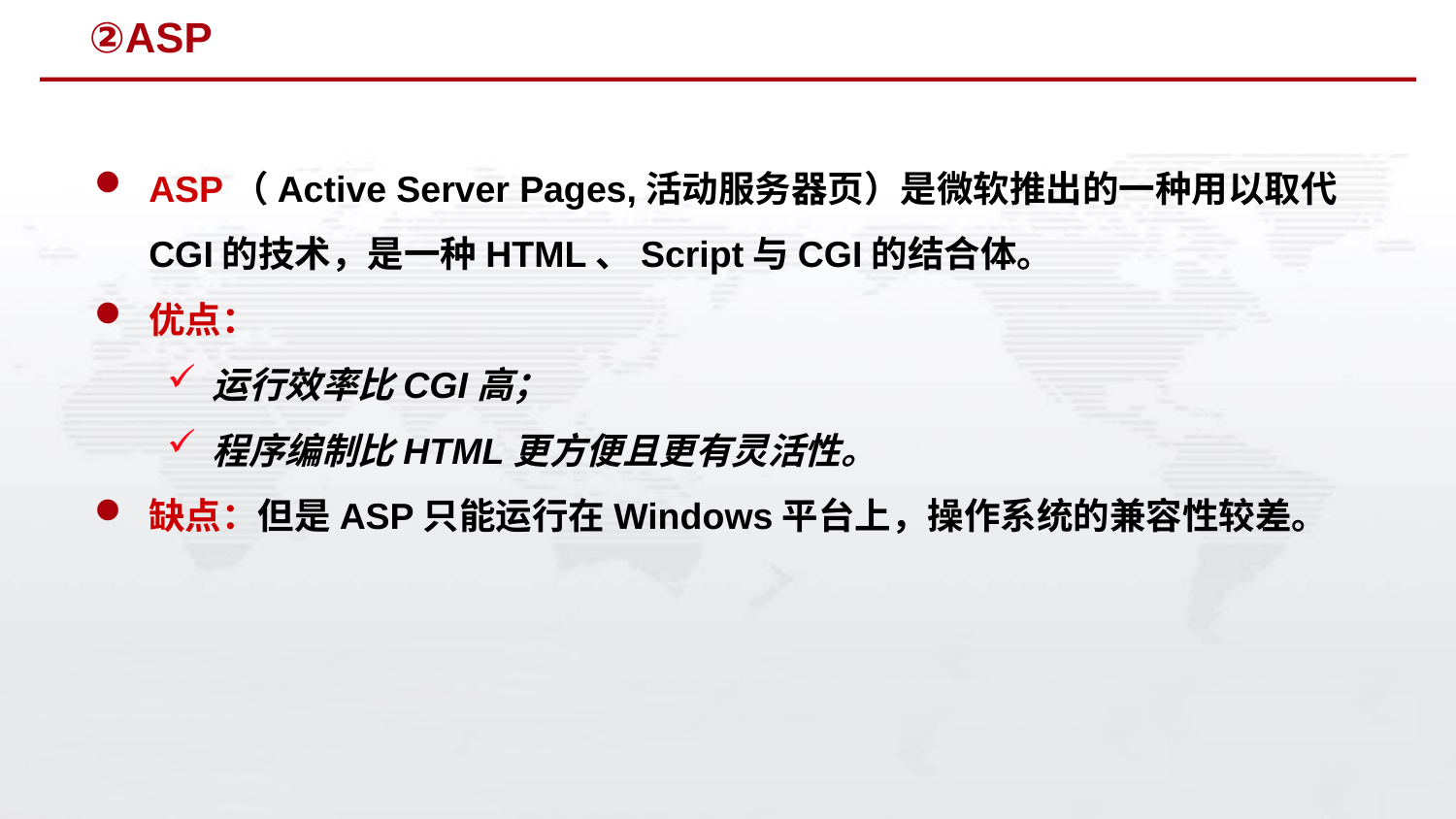

# ②ASP
ASP（Active Server Pages,活动服务器页）是微软推出的一种用以取代CGI的技术，是一种HTML、Script与CGI的结合体。
优点：
运行效率比CGI高；
程序编制比HTML更方便且更有灵活性。
缺点：但是ASP只能运行在Windows平台上，操作系统的兼容性较差。